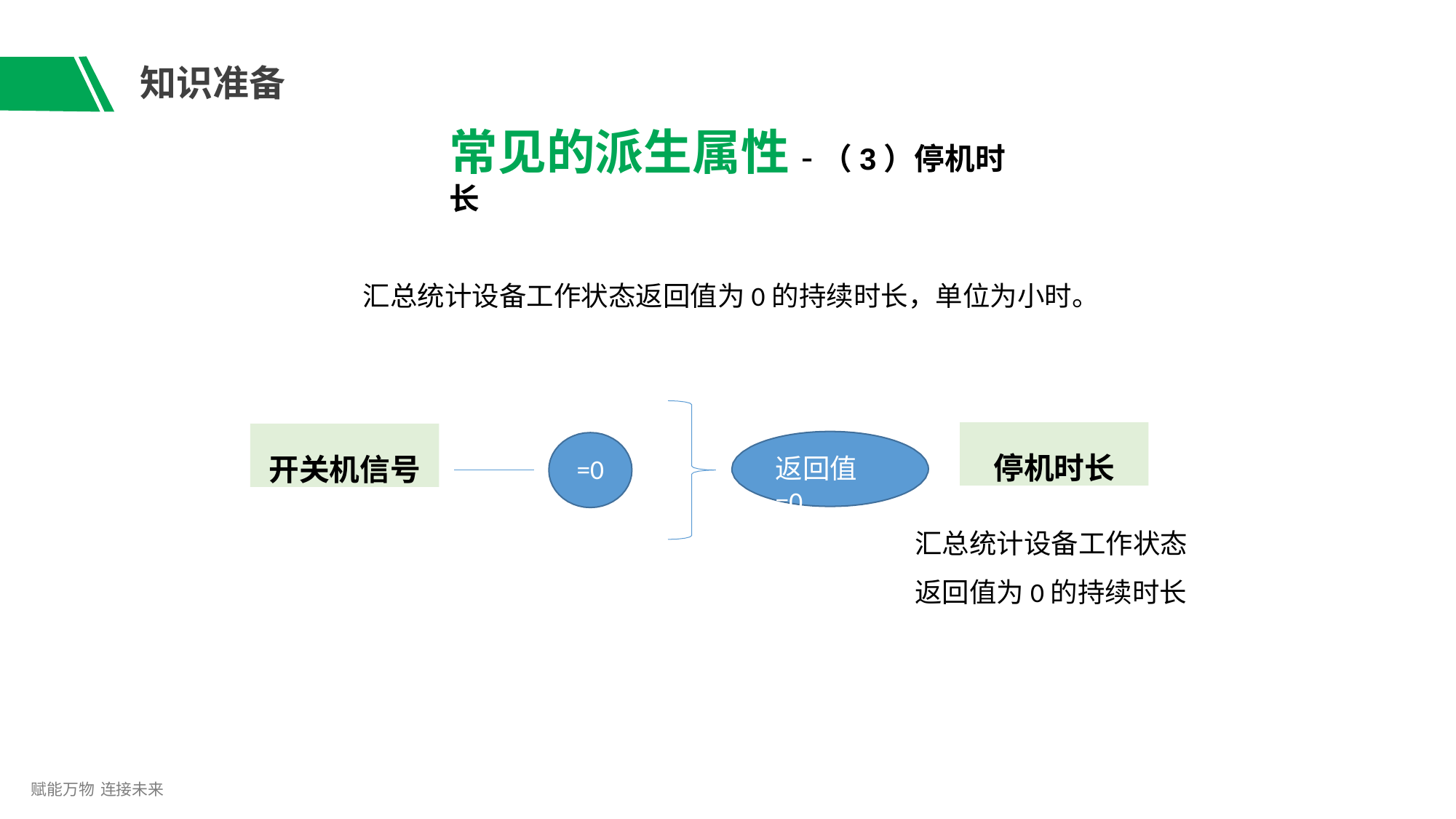

# 知识准备
常见的派生属性-（3）停机时长
汇总统计设备工作状态返回值为0的持续时长，单位为小时。

停机时长
开关机信号

返回值=0
=0

汇总统计设备工作状态
返回值为0的持续时长
赋能万物 连接未来